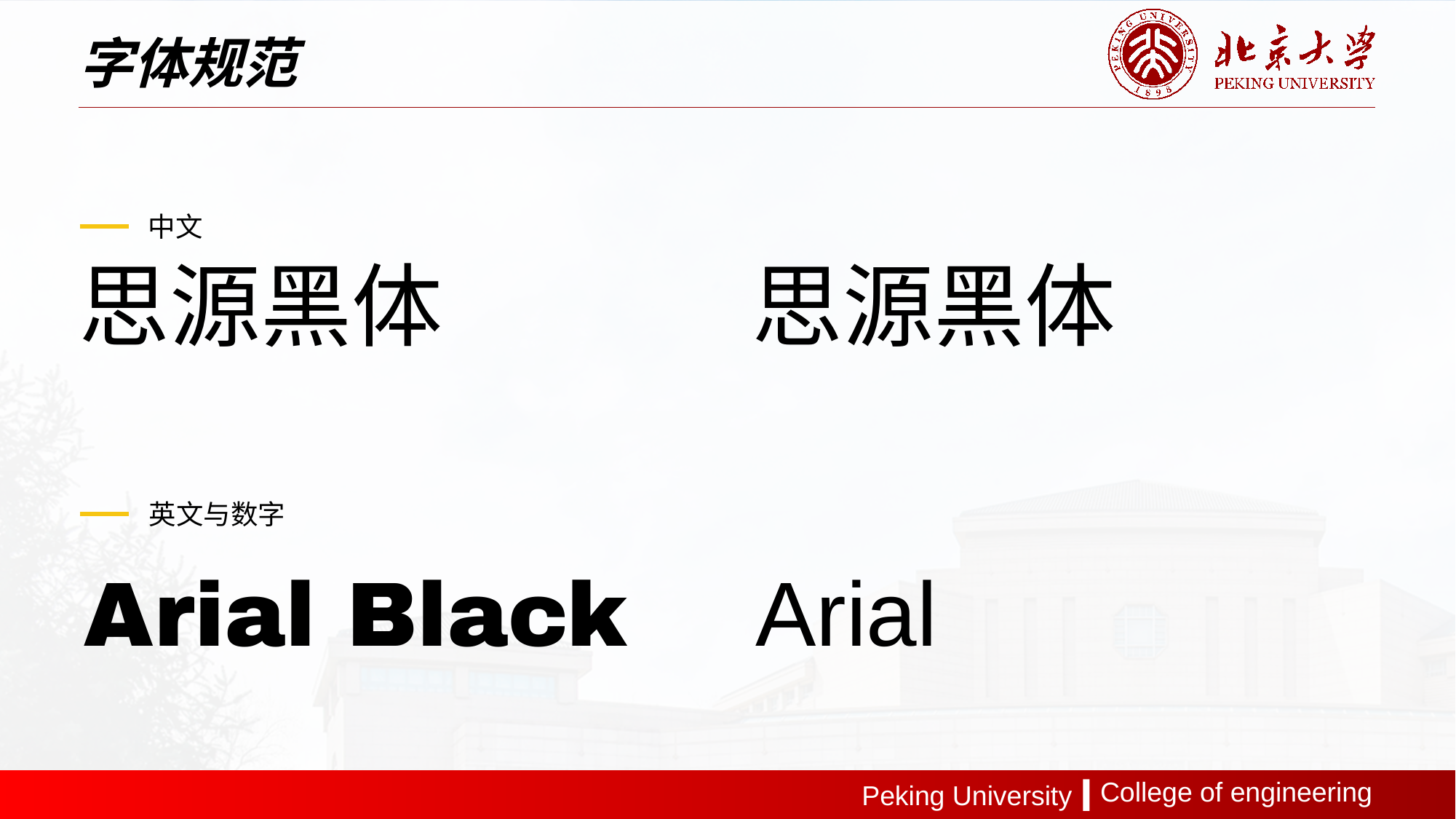

字体规范
中文
思源黑体
思源黑体
英文与数字
Arial Black
Arial
College of engineering